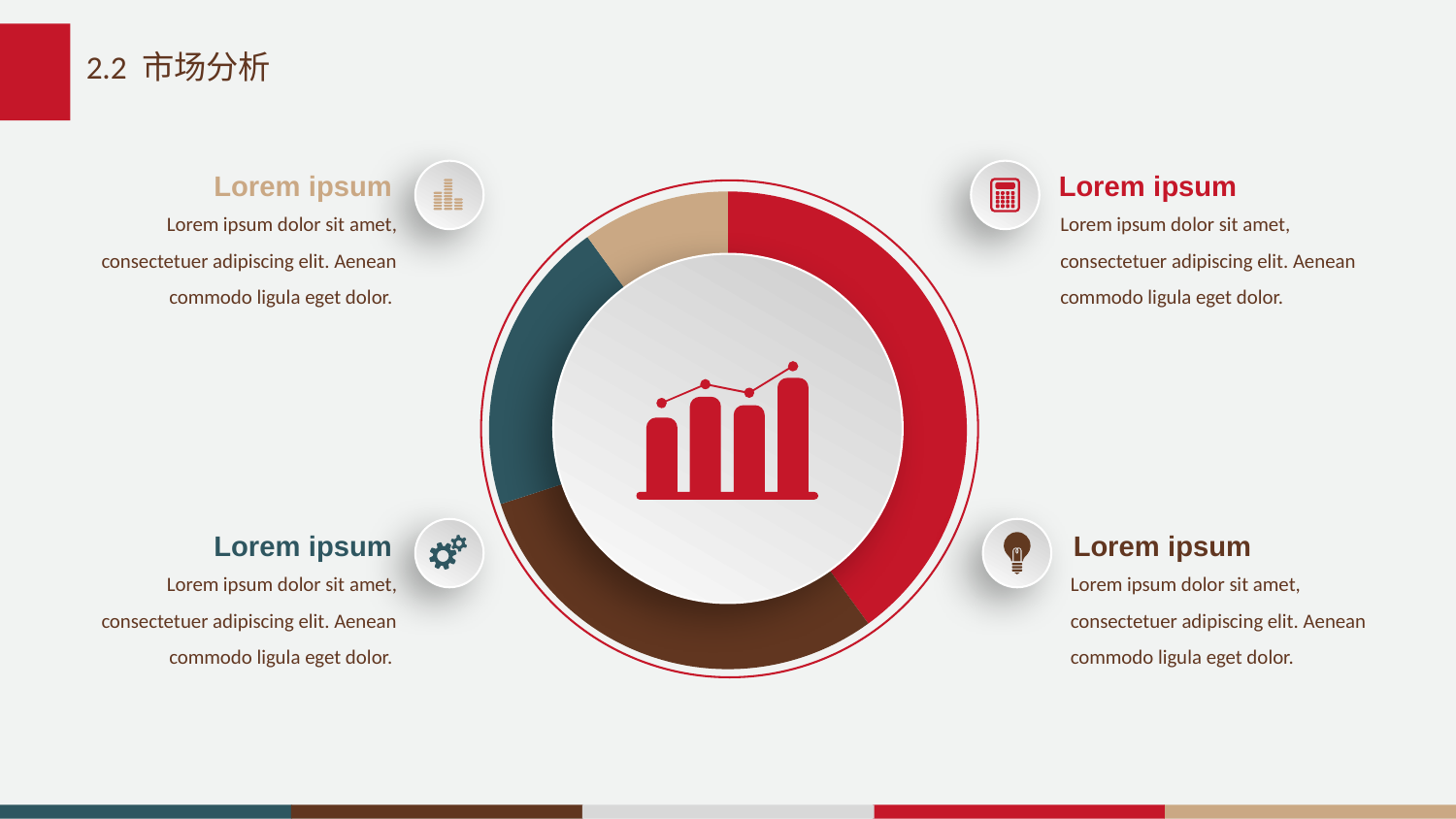

# 2.2 市场分析

Lorem ipsum
Lorem ipsum

### Chart

| Category |  |
|---|---|
Lorem ipsum dolor sit amet, consectetuer adipiscing elit. Aenean commodo ligula eget dolor.
Lorem ipsum dolor sit amet, consectetuer adipiscing elit. Aenean commodo ligula eget dolor.

Lorem ipsum
Lorem ipsum

Lorem ipsum dolor sit amet, consectetuer adipiscing elit. Aenean commodo ligula eget dolor.
Lorem ipsum dolor sit amet, consectetuer adipiscing elit. Aenean commodo ligula eget dolor.